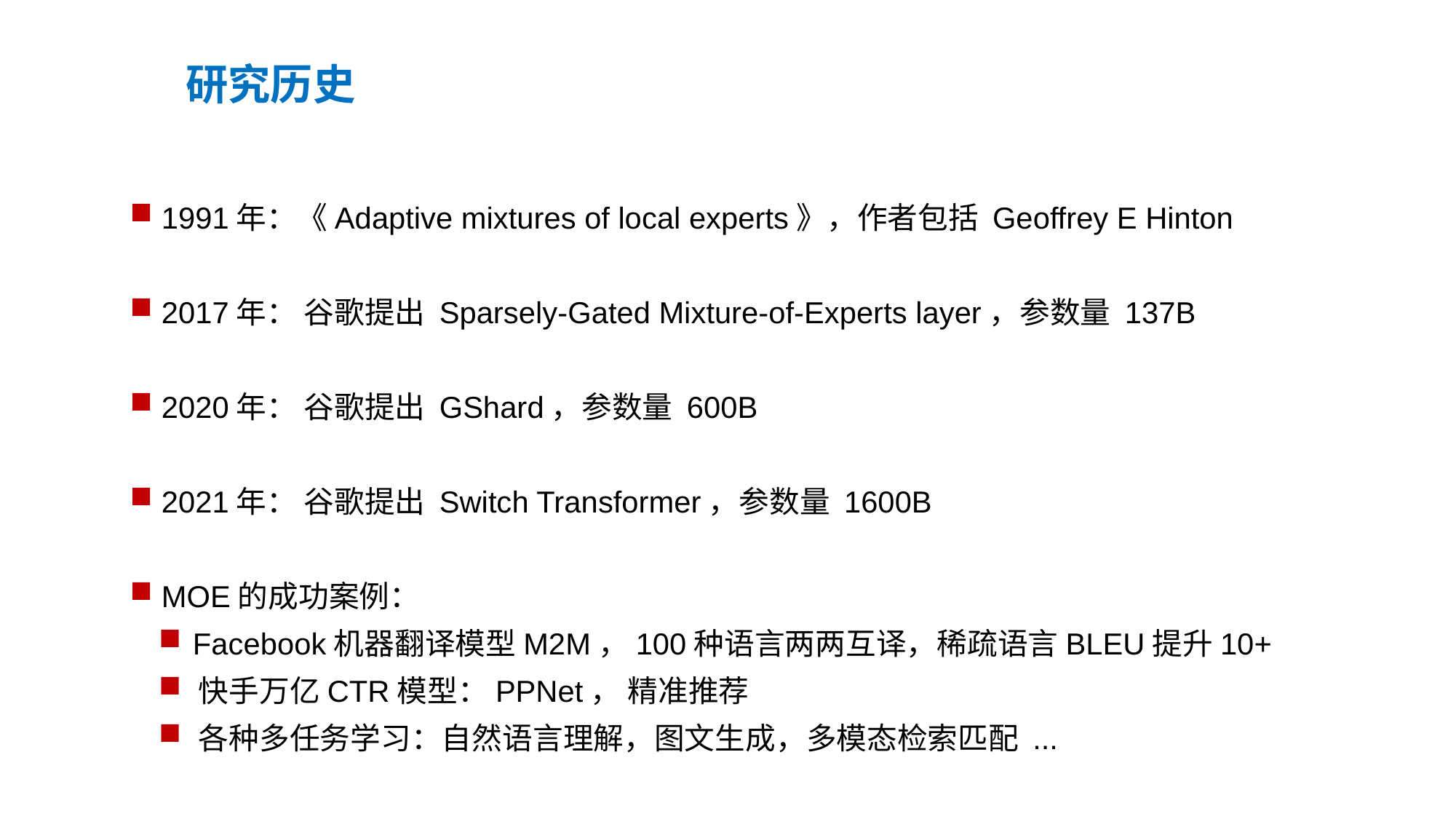

研究历史
 1991年：《Adaptive mixtures of local experts》，作者包括 Geoffrey E Hinton

 2017年： 谷歌提出 Sparsely-Gated Mixture-of-Experts layer，参数量 137B

 2020年： 谷歌提出 GShard，参数量 600B

 2021年： 谷歌提出 Switch Transformer，参数量 1600B

 MOE的成功案例：
 Facebook机器翻译模型M2M，100种语言两两互译，稀疏语言BLEU提升10+
 快手万亿CTR模型：PPNet， 精准推荐
 各种多任务学习：自然语言理解，图文生成，多模态检索匹配 ...